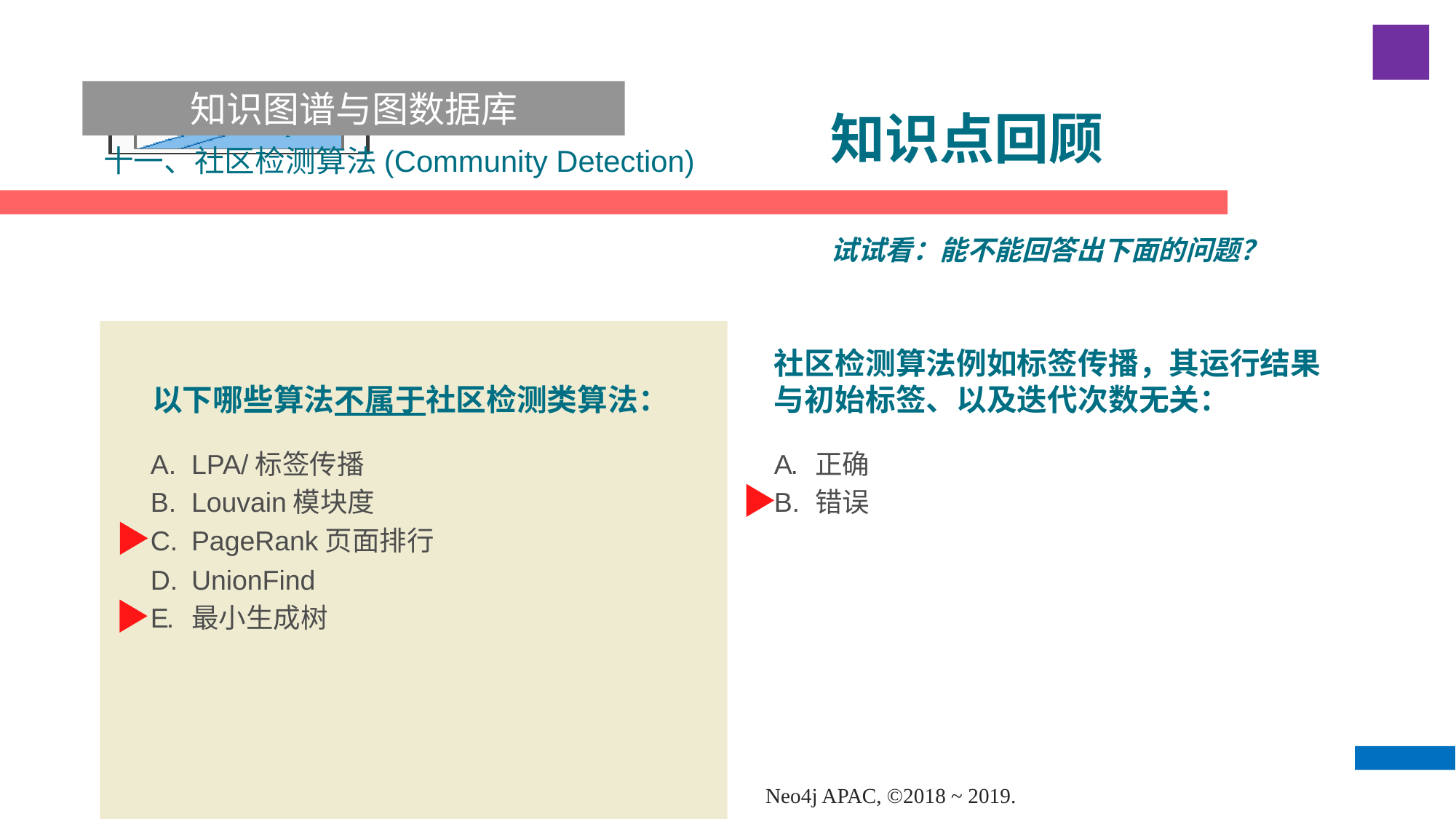

知识图谱与图数据库

# 知识点回顾
十一、社区检测算法(Community Detection)
试试看：能不能回答出下面的问题？
社区检测算法例如标签传播，其运行结果与初始标签、以及迭代次数无关：
以下哪些算法不属于社区检测类算法：
LPA/标签传播
Louvain模块度
PageRank页面排行
UnionFind
最小生成树
正确
错误